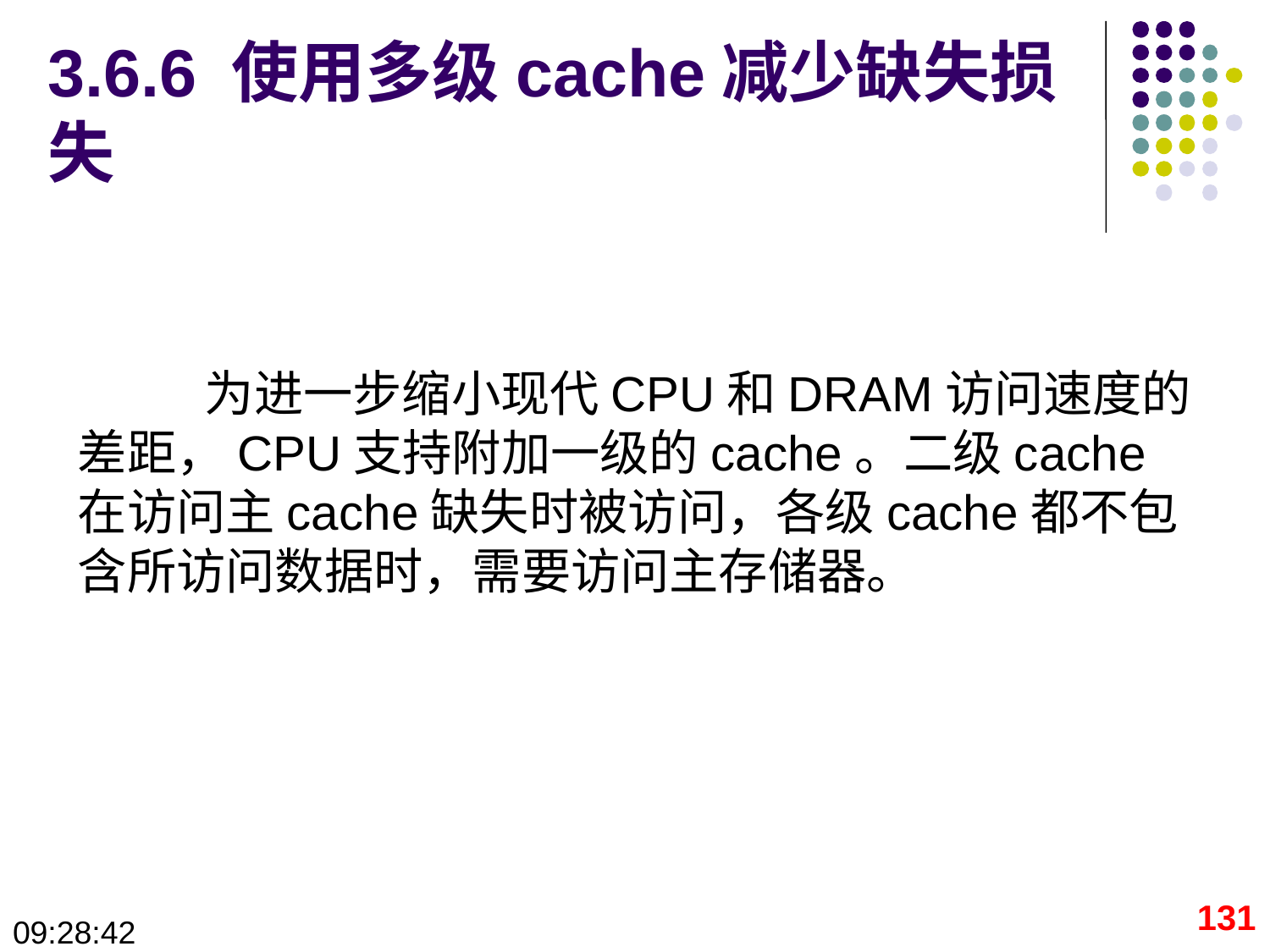

# 3.6.6 使用多级cache减少缺失损失
	为进一步缩小现代CPU和DRAM访问速度的差距，CPU支持附加一级的cache。二级cache在访问主cache缺失时被访问，各级cache都不包含所访问数据时，需要访问主存储器。
131
09:28:42